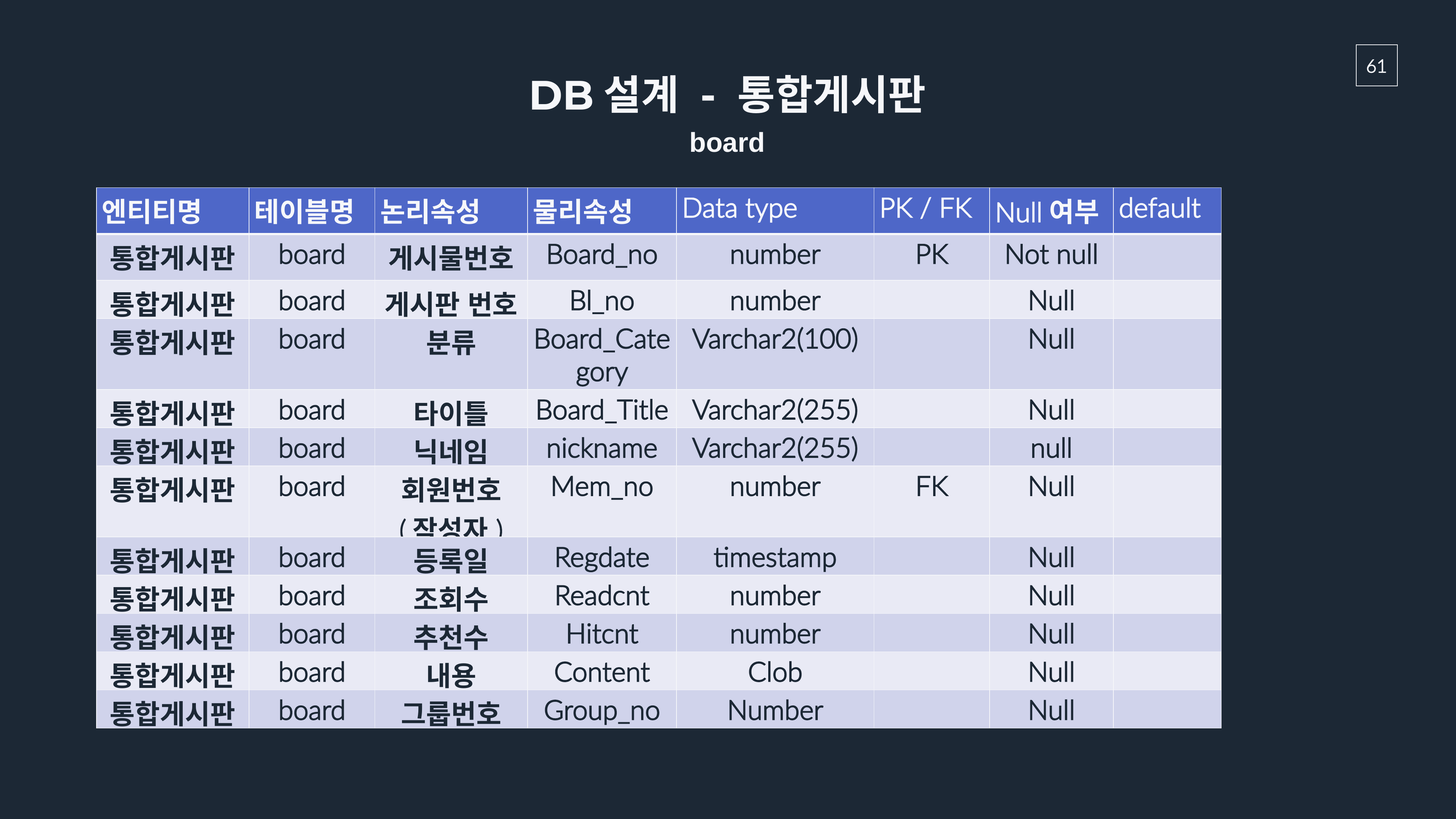

DB설계 - 통합게시판
board
| 엔티티명 | 테이블명 | 논리속성 | 물리속성 | Data type | PK / FK | Null여부 | default |
| --- | --- | --- | --- | --- | --- | --- | --- |
| 통합게시판 | board | 게시물번호 | Board\_no | number | PK | Not null |  |
| 통합게시판 | board | 게시판 번호 | Bl\_no | number |  | Null |  |
| 통합게시판 | board | 분류 | Board\_Category | Varchar2(100) |  | Null |  |
| 통합게시판 | board | 타이틀 | Board\_Title | Varchar2(255) |  | Null |  |
| 통합게시판 | board | 닉네임 | nickname | Varchar2(255) |  | null |  |
| 통합게시판 | board | 회원번호 (작성자) | Mem\_no | number | FK | Null |  |
| 통합게시판 | board | 등록일 | Regdate | timestamp |  | Null |  |
| 통합게시판 | board | 조회수 | Readcnt | number |  | Null |  |
| 통합게시판 | board | 추천수 | Hitcnt | number |  | Null |  |
| 통합게시판 | board | 내용 | Content | Clob |  | Null |  |
| 통합게시판 | board | 그룹번호 | Group\_no | Number |  | Null |  |